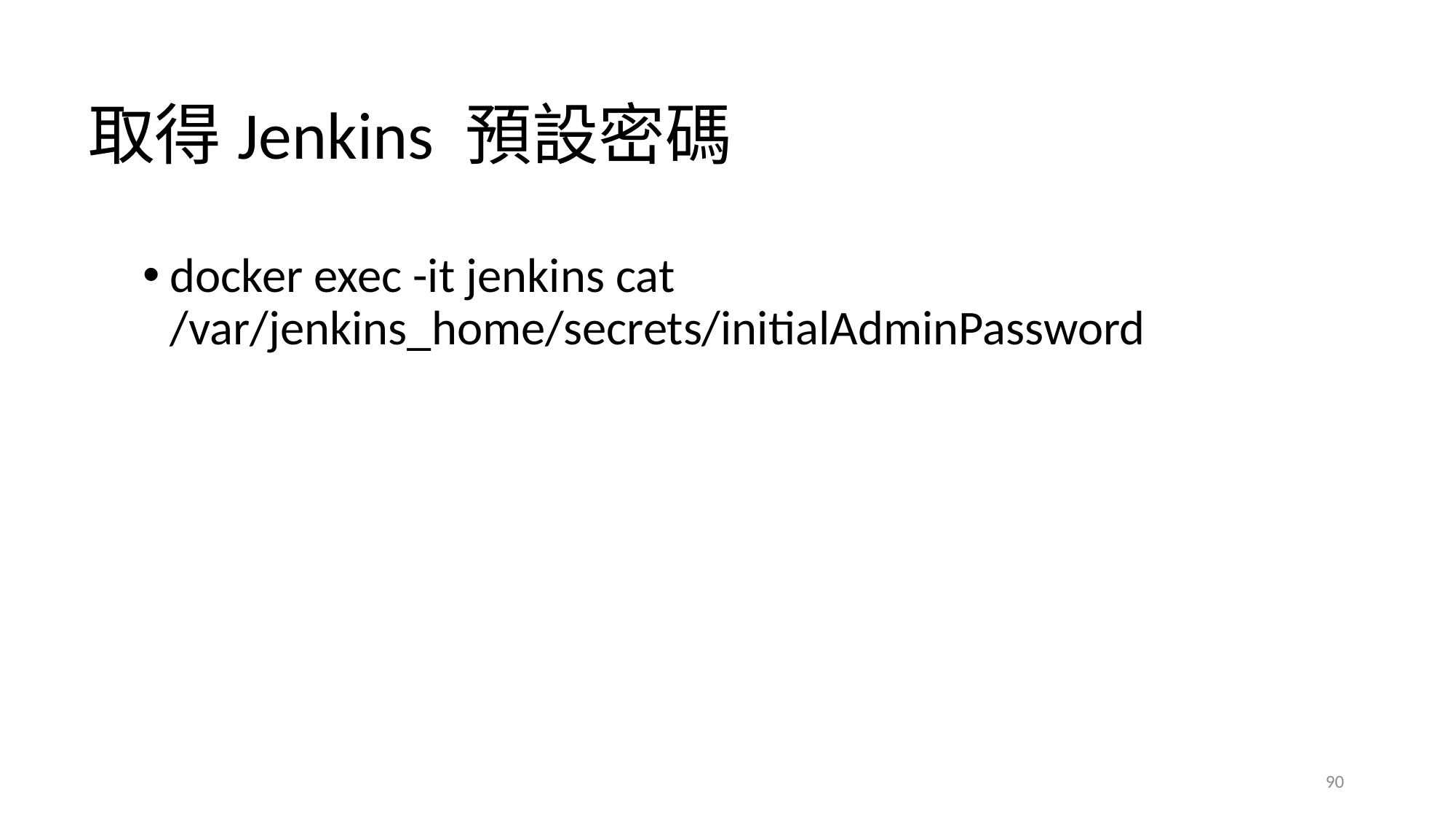

# 取得Jenkins 預設密碼
2021/4/21
docker exec -it jenkins cat /var/jenkins_home/secrets/initialAdminPassword
90